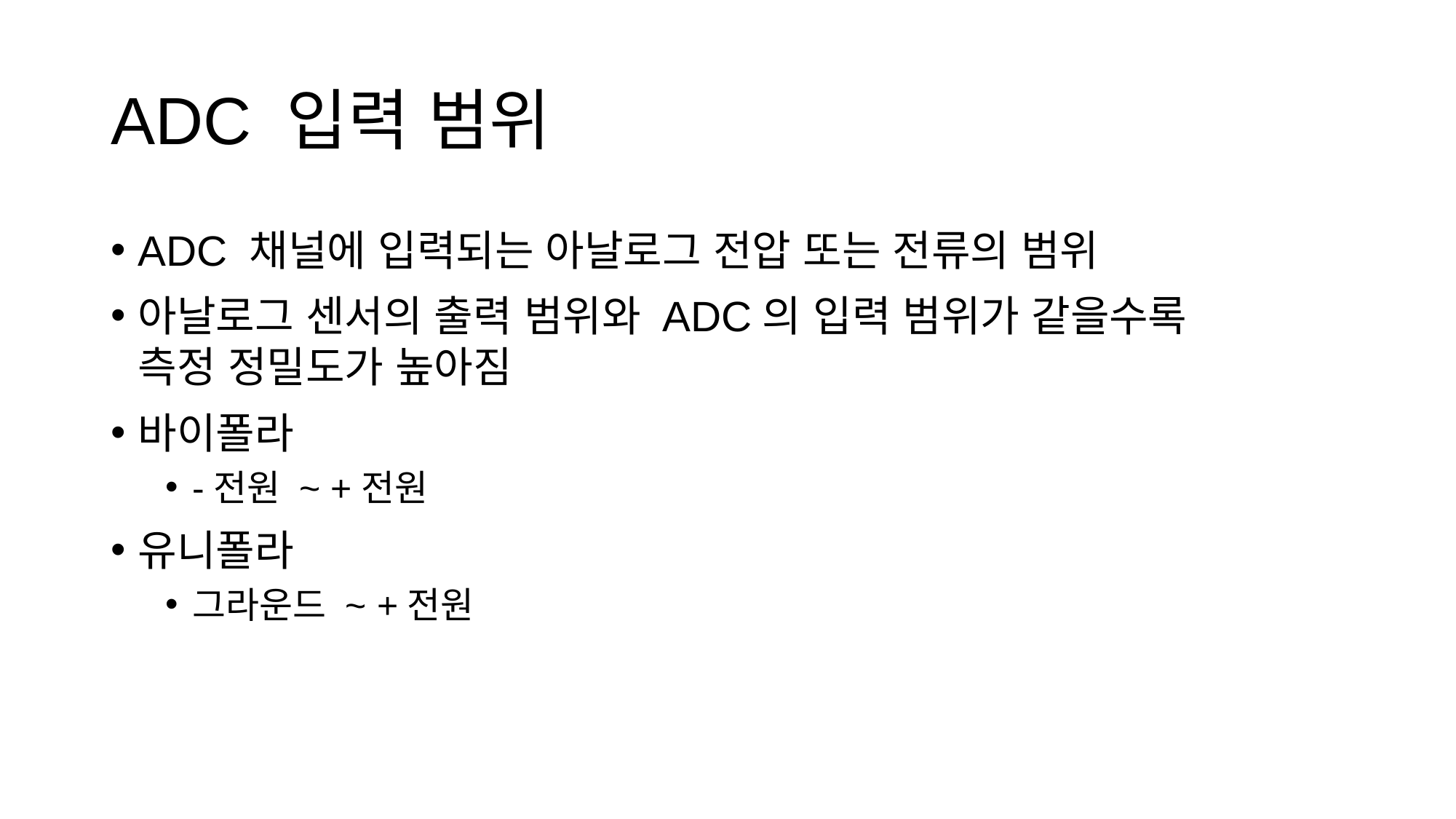

# ADC 입력 범위
ADC 채널에 입력되는 아날로그 전압 또는 전류의 범위
아날로그 센서의 출력 범위와 ADC의 입력 범위가 같을수록
측정 정밀도가 높아짐
바이폴라
-전원 ~ +전원
유니폴라
그라운드 ~ +전원